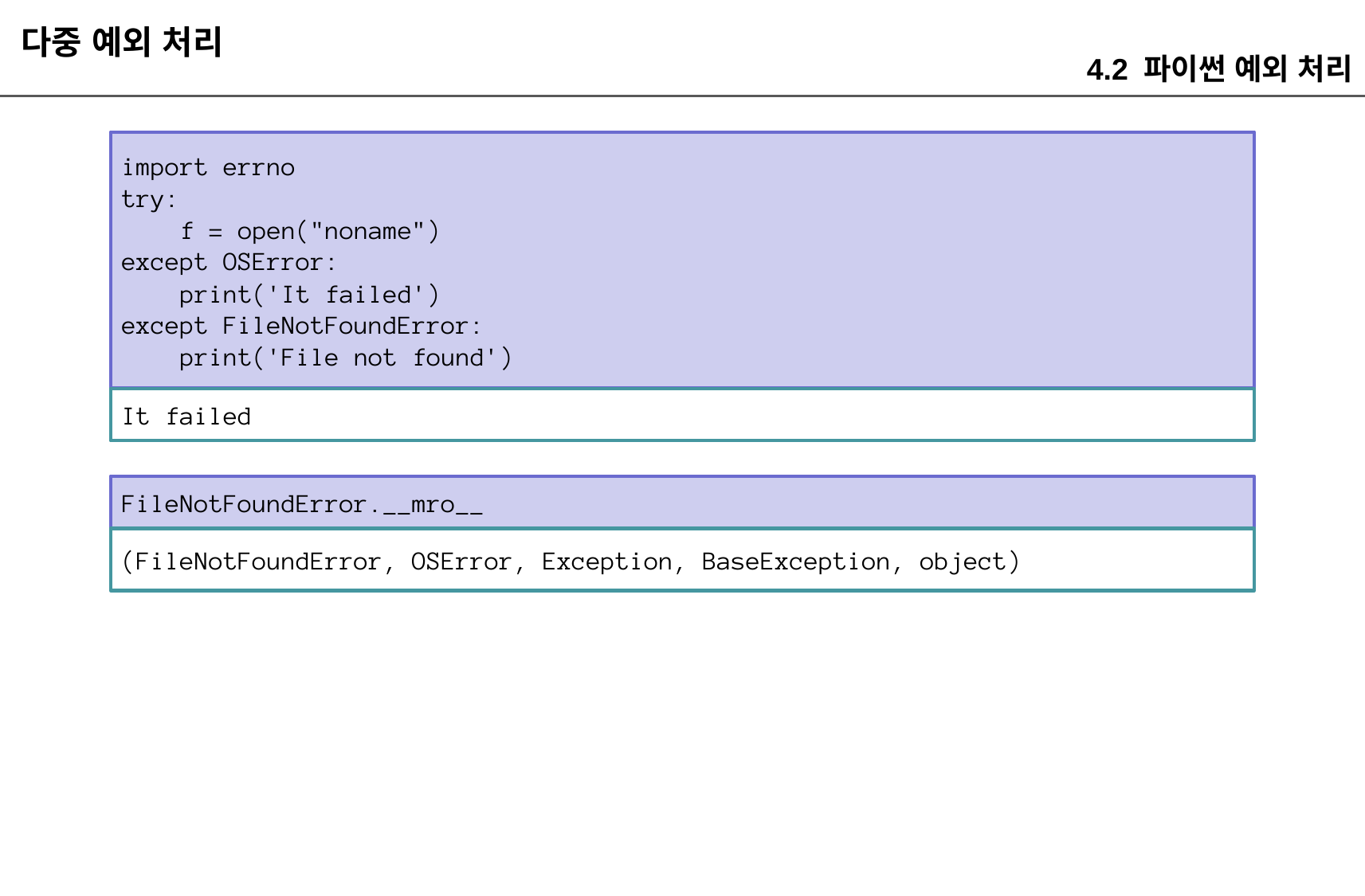

다중 예외 처리
4.2 파이썬 예외 처리
import errno
try:
    f = open("noname")
except OSError:
    print('It failed')
except FileNotFoundError:
    print('File not found')
It failed
FileNotFoundError.__mro__
(FileNotFoundError, OSError, Exception, BaseException, object)